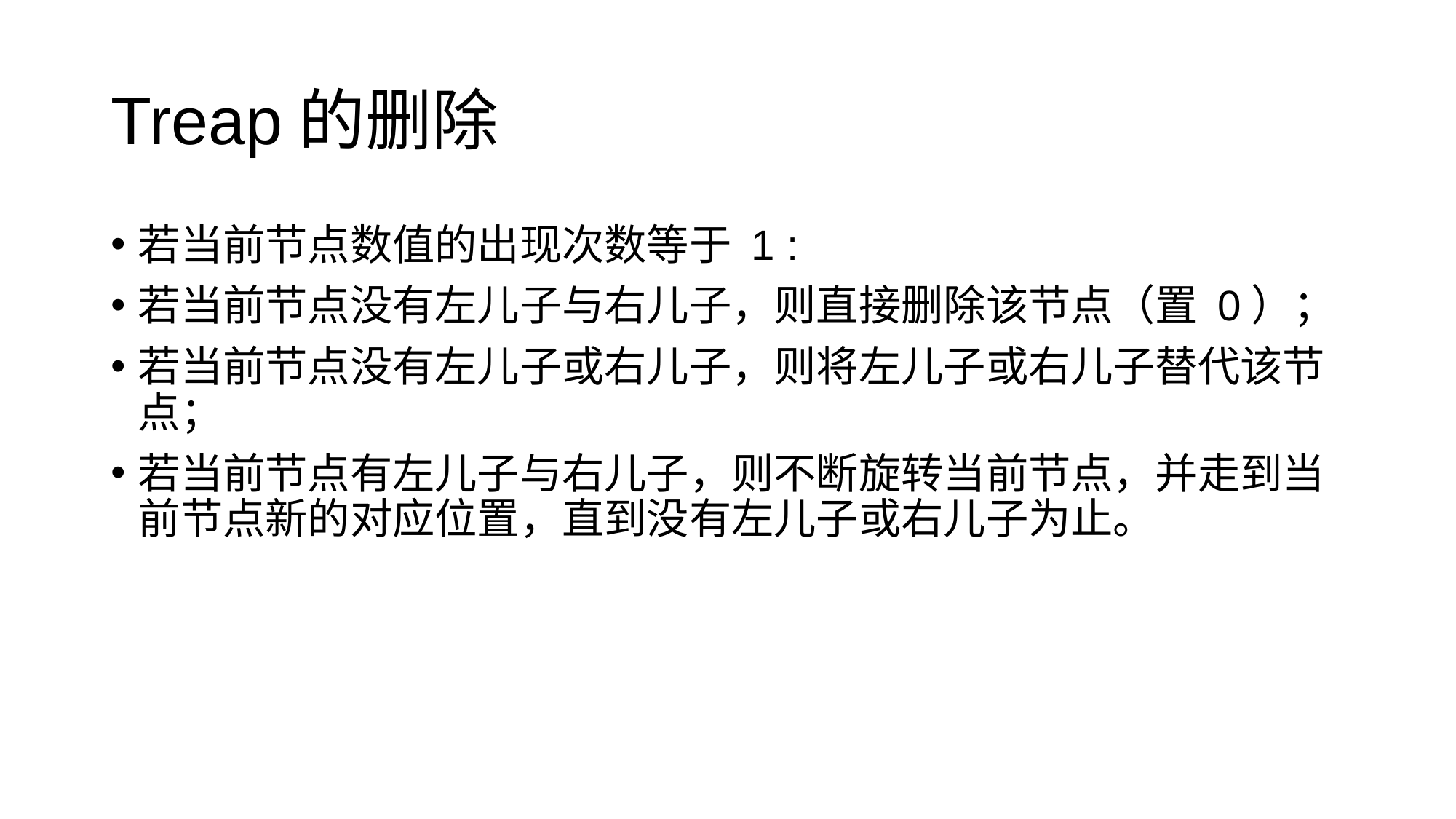

# Treap的删除
若当前节点数值的出现次数等于 1 :
若当前节点没有左儿子与右儿子，则直接删除该节点（置 0）；
若当前节点没有左儿子或右儿子，则将左儿子或右儿子替代该节点；
若当前节点有左儿子与右儿子，则不断旋转当前节点，并走到当前节点新的对应位置，直到没有左儿子或右儿子为止。